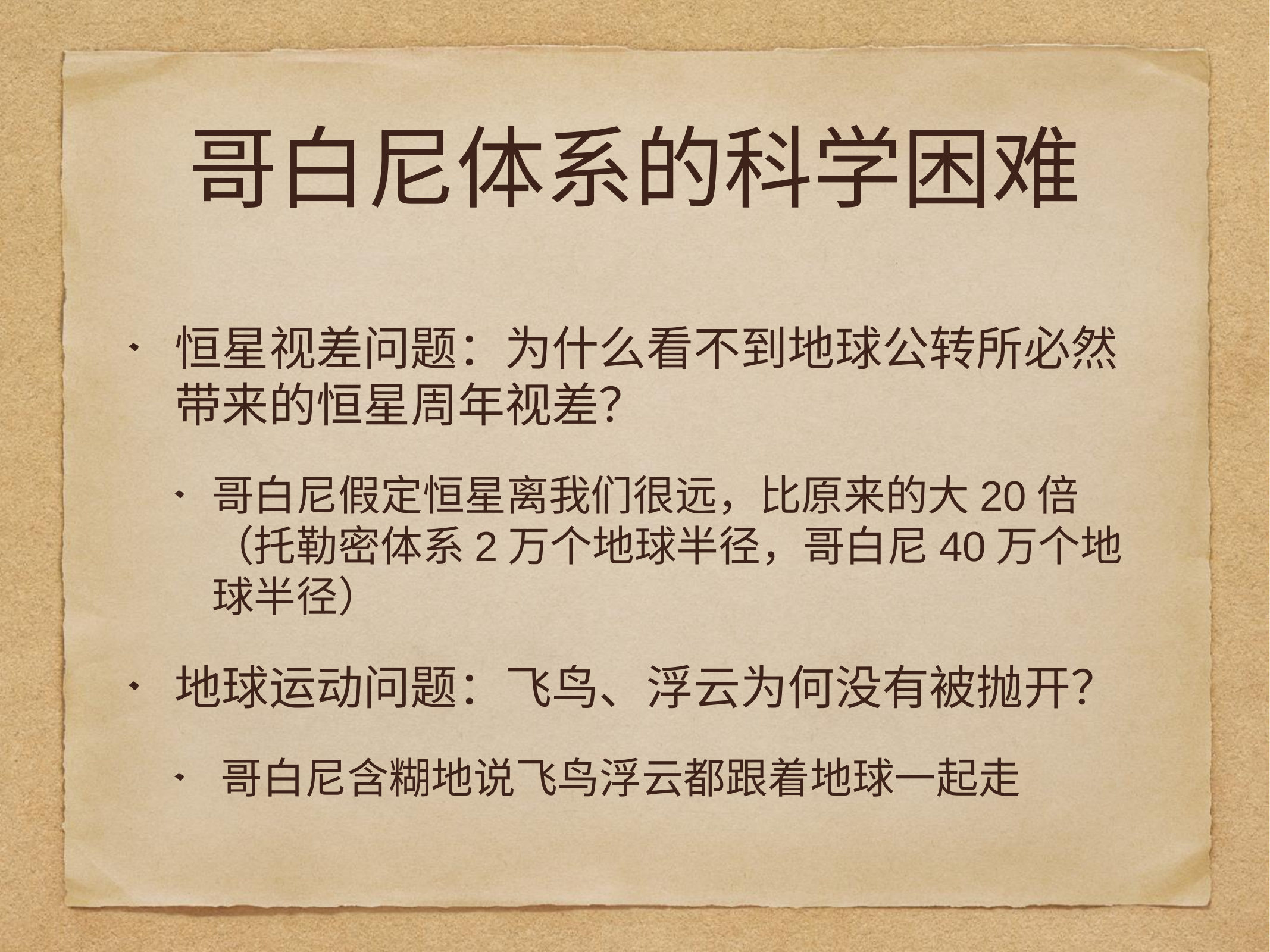

# 哥白尼体系的科学困难
恒星视差问题：为什么看不到地球公转所必然带来的恒星周年视差？
哥白尼假定恒星离我们很远，比原来的大20倍（托勒密体系2万个地球半径，哥白尼40万个地球半径）
地球运动问题：飞鸟、浮云为何没有被抛开？
哥白尼含糊地说飞鸟浮云都跟着地球一起走